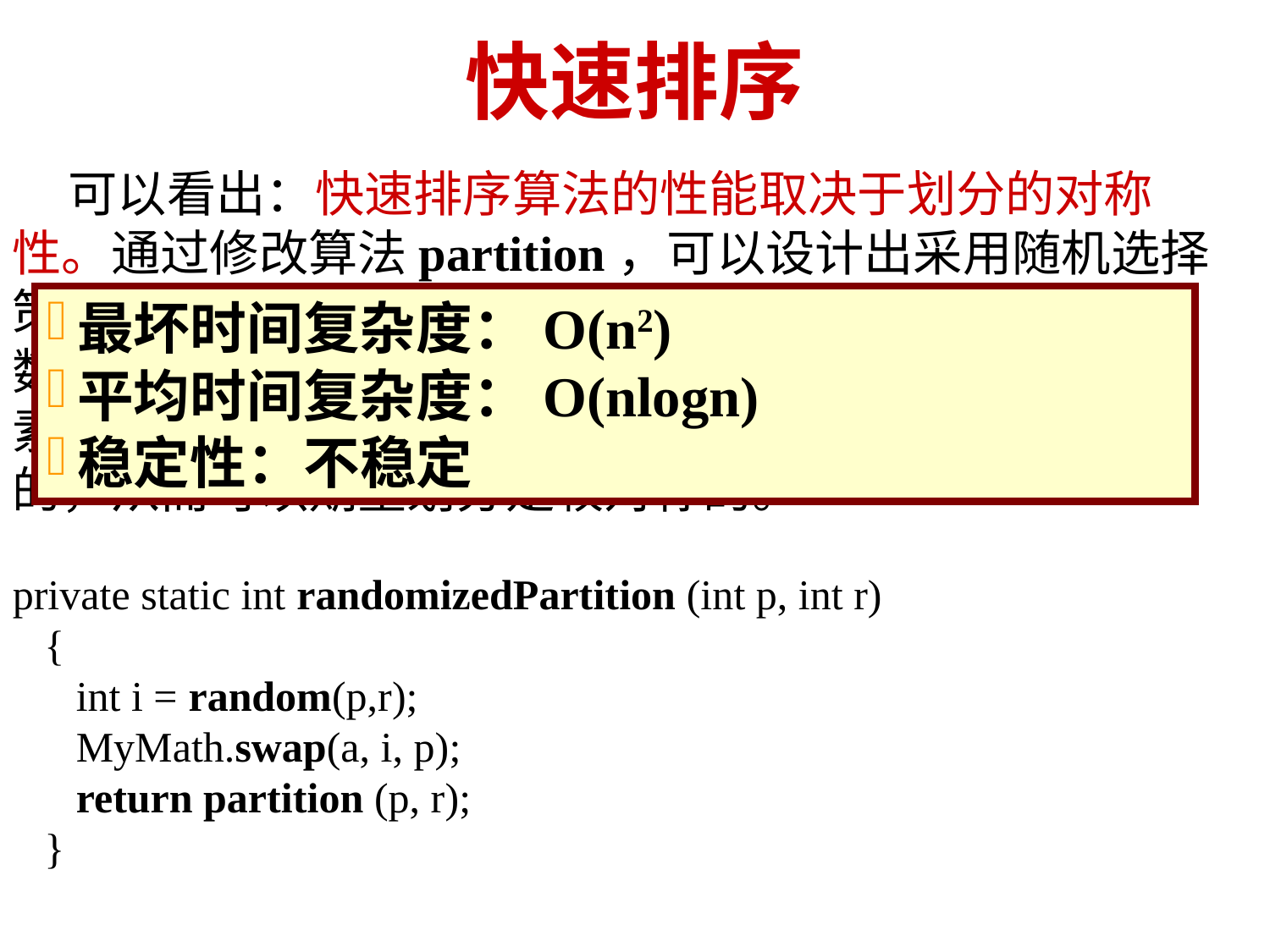

快速排序
    可以看出：快速排序算法的性能取决于划分的对称性。通过修改算法partition，可以设计出采用随机选择策略的快速排序算法。在快速排序算法的每一步中，当数组还没有被划分时，可以在a[p:r]中随机选出一个元素作为划分基准，这样可以使划分基准的选择是随机的，从而可以期望划分是较对称的。
最坏时间复杂度：O(n2)
平均时间复杂度：O(nlogn)
稳定性：不稳定
private static int randomizedPartition (int p, int r)
   {
      int i = random(p,r);
      MyMath.swap(a, i, p);
      return partition (p, r);
   }